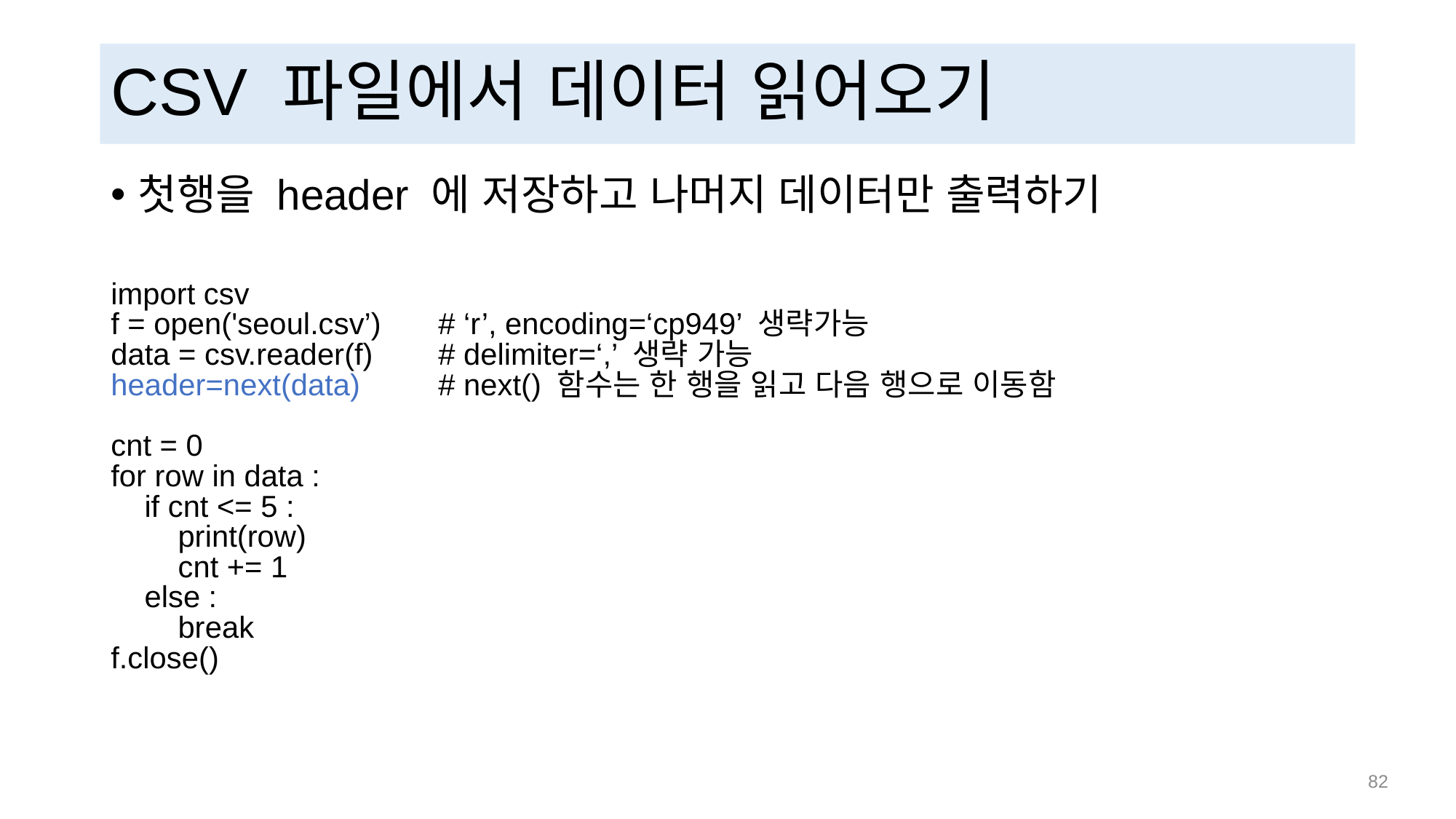

# CSV 파일에서 데이터 읽어오기
첫행을 header 에 저장하고 나머지 데이터만 출력하기

import csv
f = open('seoul.csv’)	# ‘r’, encoding=‘cp949’ 생략가능
data = csv.reader(f)	# delimiter=‘,’ 생략 가능
header=next(data)   	# next() 함수는 한 행을 읽고 다음 행으로 이동함

cnt = 0
for row in data :
    if cnt <= 5 :
        print(row)
        cnt += 1
    else :
        break
f.close()

 82